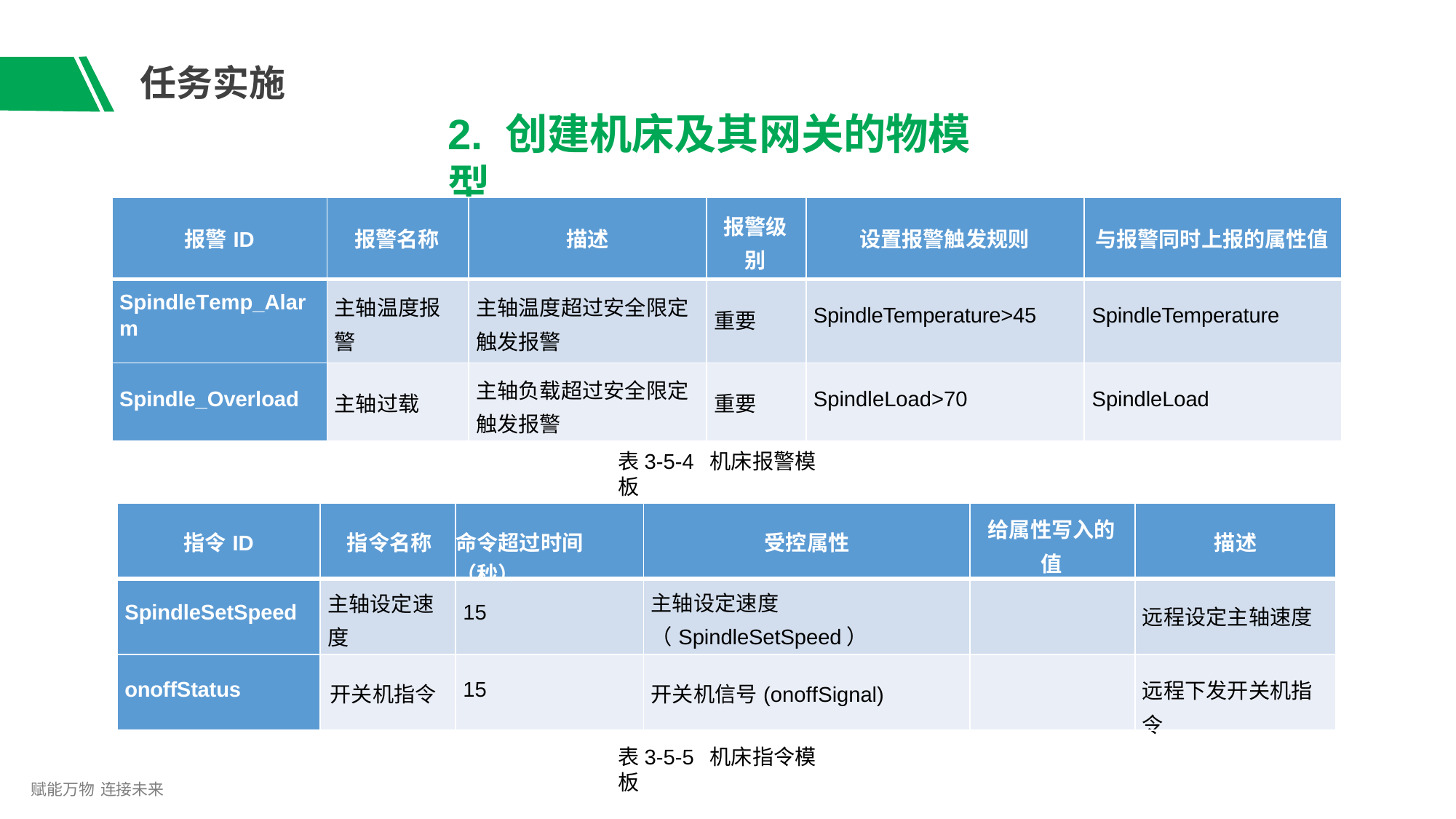

# 任务实施
2. 创建机床及其网关的物模型
| 报警ID | 报警名称 | 描述 | 报警级 别 | 设置报警触发规则 | 与报警同时上报的属性值 |
| --- | --- | --- | --- | --- | --- |
| SpindleTemp\_Alar m | 主轴温度报 警 | 主轴温度超过安全限定 触发报警 | 重要 | SpindleTemperature>45 | SpindleTemperature |
| Spindle\_Overload | 主轴过载 | 主轴负载超过安全限定 触发报警 | 重要 | SpindleLoad>70 | SpindleLoad |
表3-5-4 机床报警模板
| 指令ID | 指令名称 | 命令超过时间（秒） | 受控属性 | 给属性写入的 值 | 描述 |
| --- | --- | --- | --- | --- | --- |
| SpindleSetSpeed | 主轴设定速 度 | 15 | 主轴设定速度 （SpindleSetSpeed） |  | 远程设定主轴速度 |
| onoffStatus | 开关机指令 | 15 | 开关机信号(onoffSignal) |  | 远程下发开关机指 令 |
表3-5-5 机床指令模板
赋能万物 连接未来